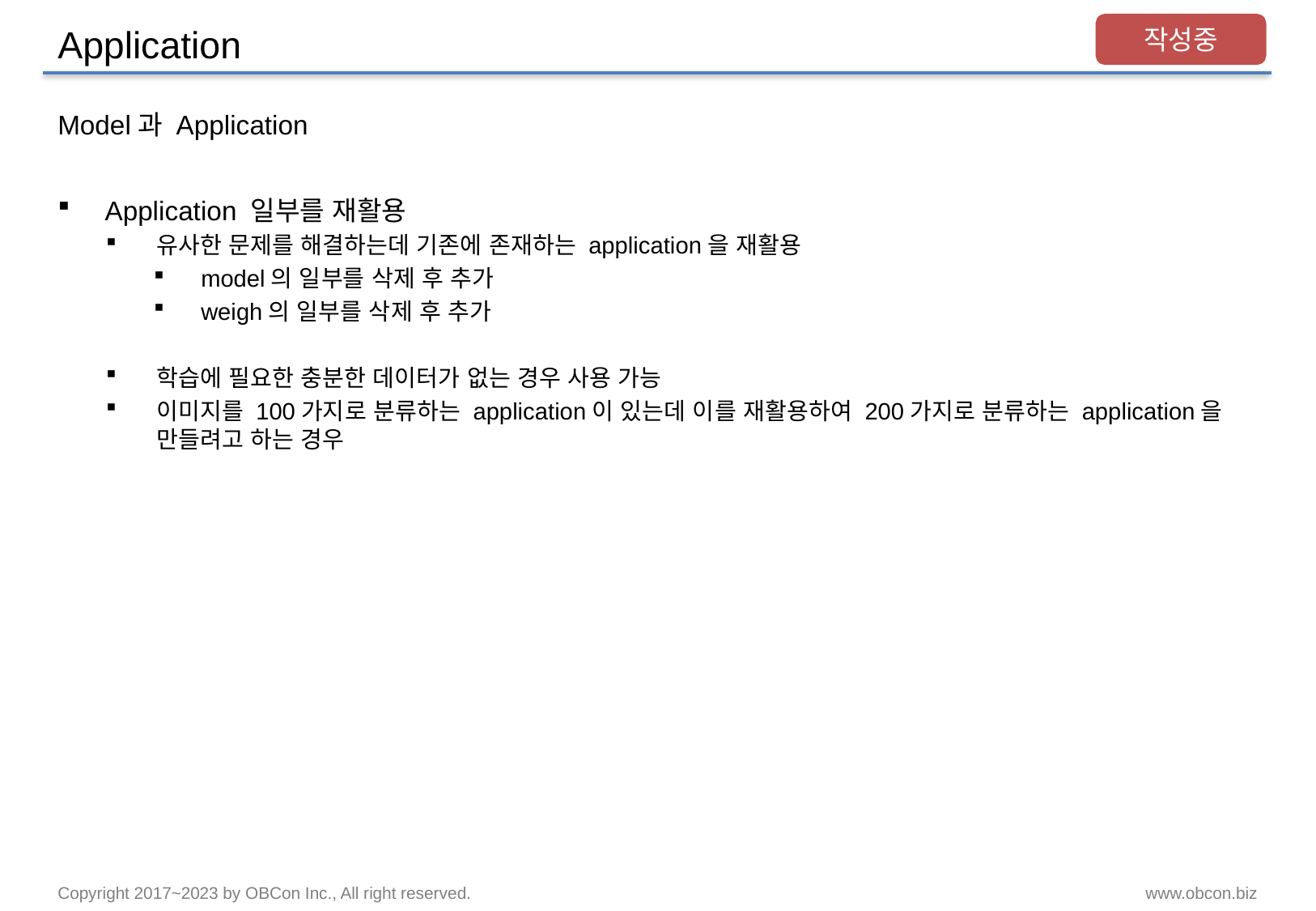

# Application
작성중
Model과 Application
Application 일부를 재활용
유사한 문제를 해결하는데 기존에 존재하는 application을 재활용
model의 일부를 삭제 후 추가
weigh의 일부를 삭제 후 추가

학습에 필요한 충분한 데이터가 없는 경우 사용 가능
이미지를 100가지로 분류하는 application이 있는데 이를 재활용하여 200가지로 분류하는 application을 만들려고 하는 경우